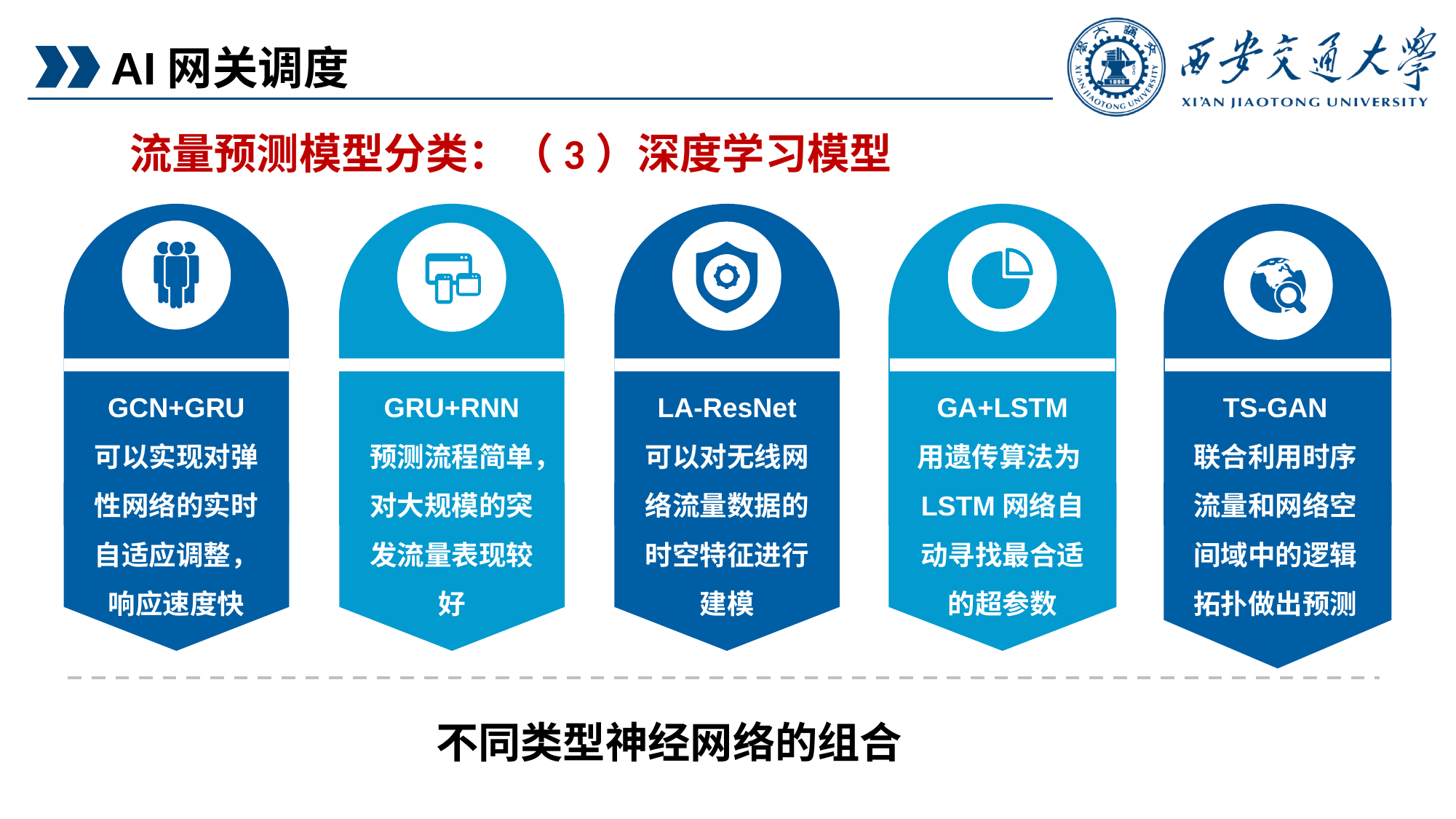

AI网关调度

流量预测模型分类：（3）深度学习模型

GCN+GRU
可以实现对弹性网络的实时自适应调整，响应速度快
GRU+RNN
预测流程简单，对大规模的突发流量表现较好
LA-ResNet
可以对无线网络流量数据的时空特征进行建模
GA+LSTM
用遗传算法为LSTM网络自动寻找最合适的超参数
TS-GAN
联合利用时序流量和网络空间域中的逻辑拓扑做出预测

不同类型神经网络的组合